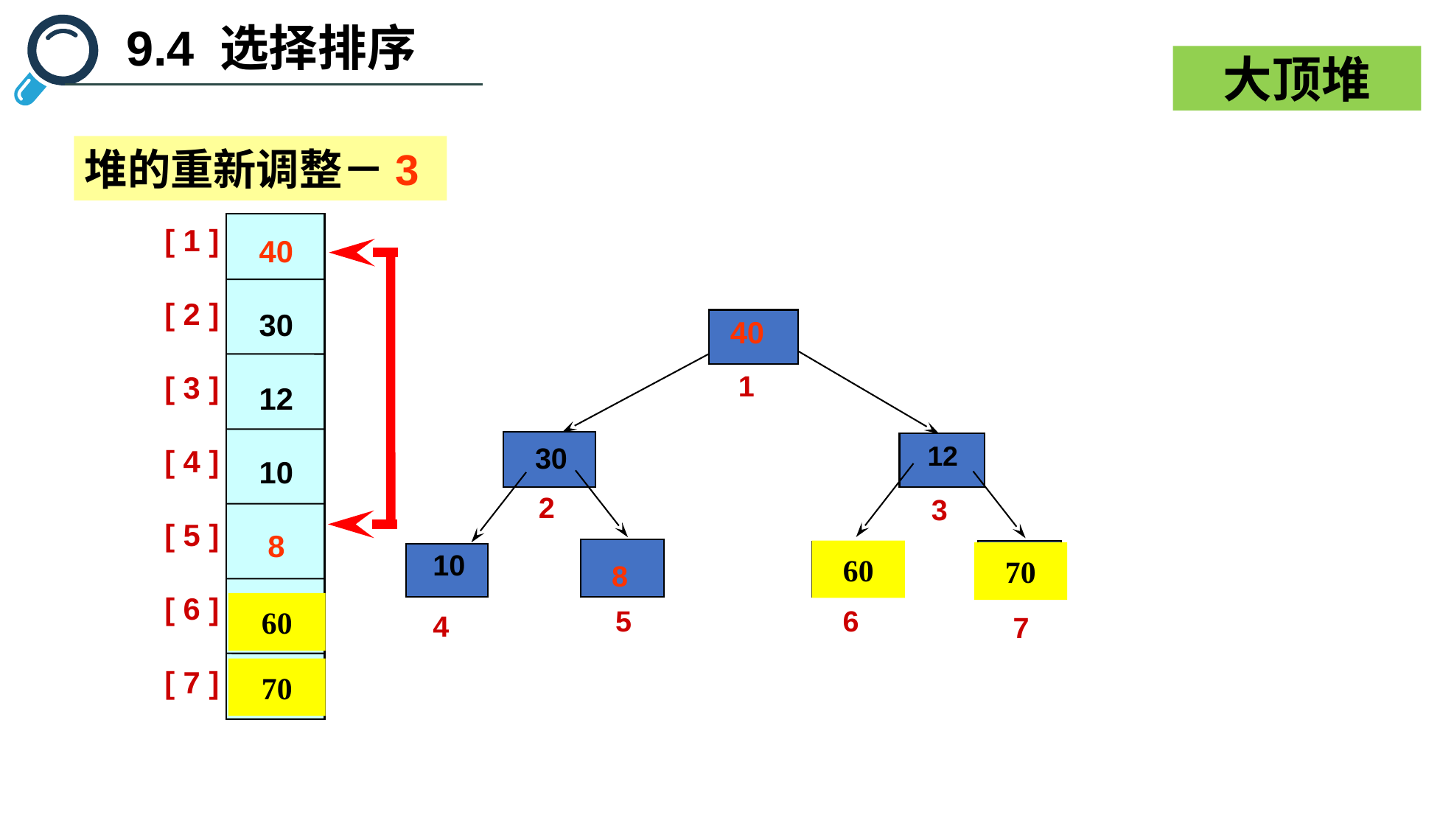

9.4 选择排序
大顶堆
堆的重新调整－3

[ 1 ]

[ 2 ]

[ 3 ]

[ 4 ]

[ 5 ]

[ 6 ]

[ 7 ]
40

30

12

10

 8

60

10

40

 1
 30

 12

 2
 3

60

10

4
70

10

 7
 60
8

60
 5
  6

70